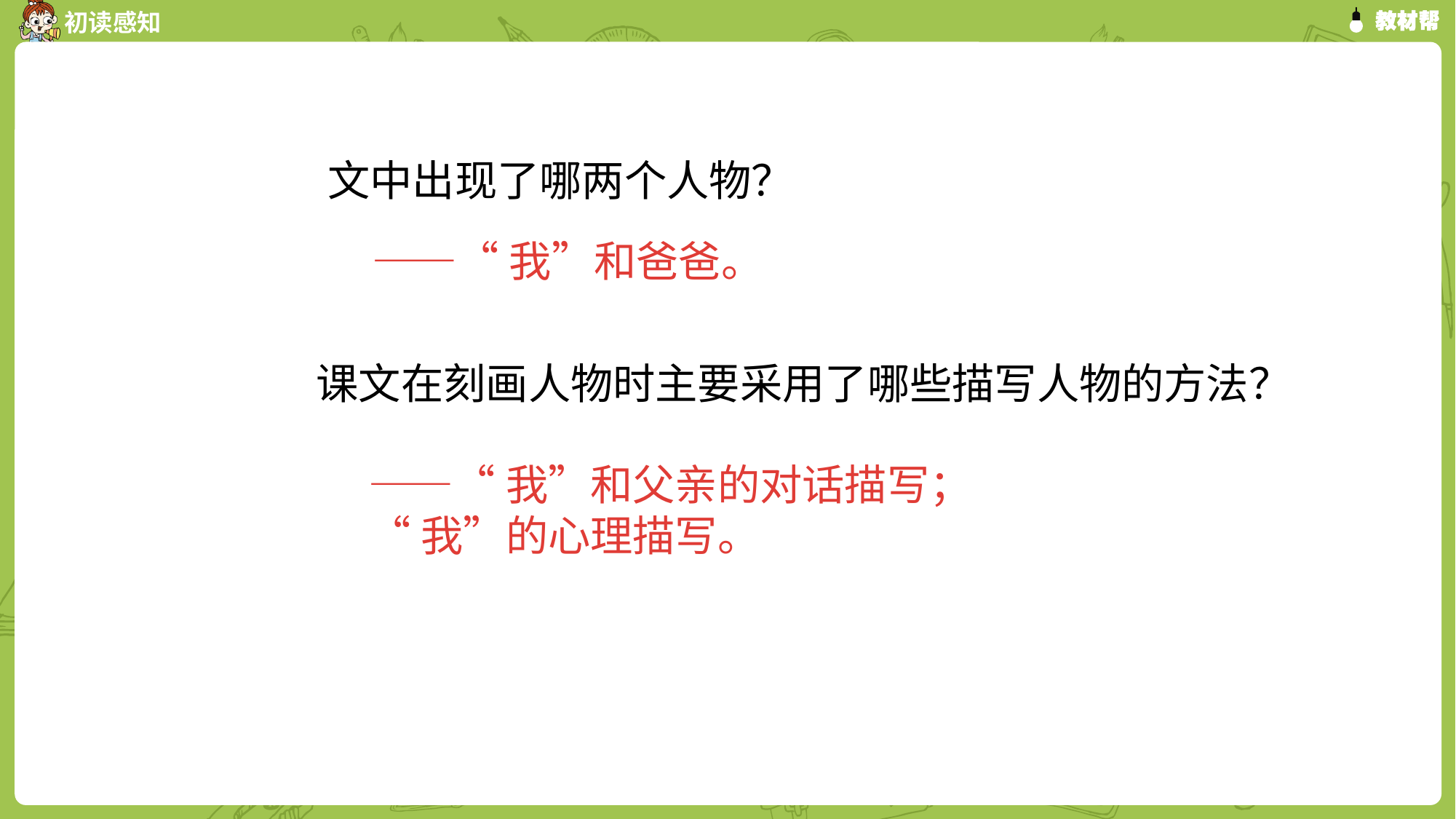

文中出现了哪两个人物？
——“我”和爸爸。
课文在刻画人物时主要采用了哪些描写人物的方法？
——“我”和父亲的对话描写；
“我”的心理描写。